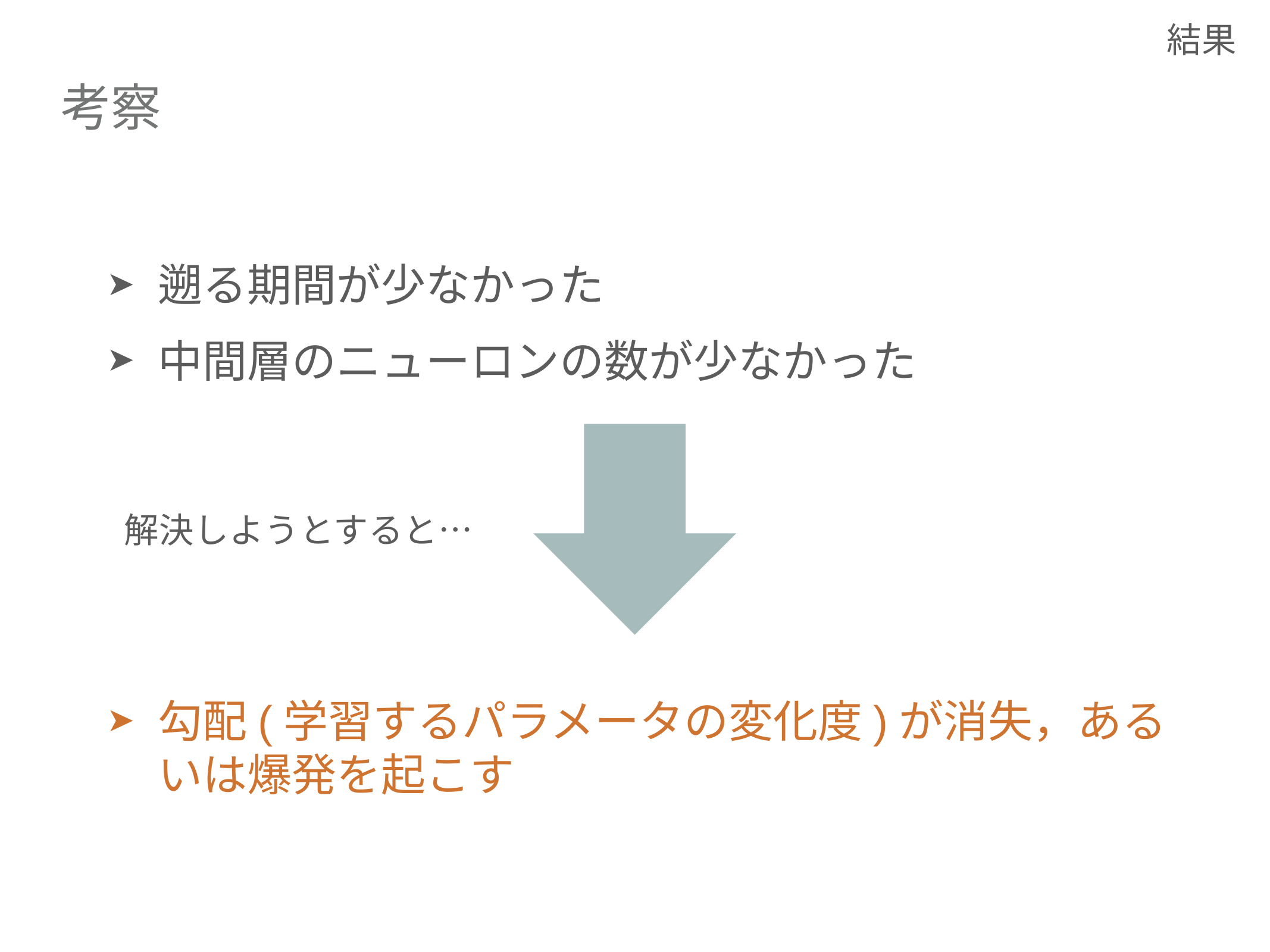

結果
# 考察

遡る期間が少なかった
中間層のニューロンの数が少なかった

勾配(学習するパラメータの変化度)が消失，あるいは爆発を起こす

解決しようとすると…